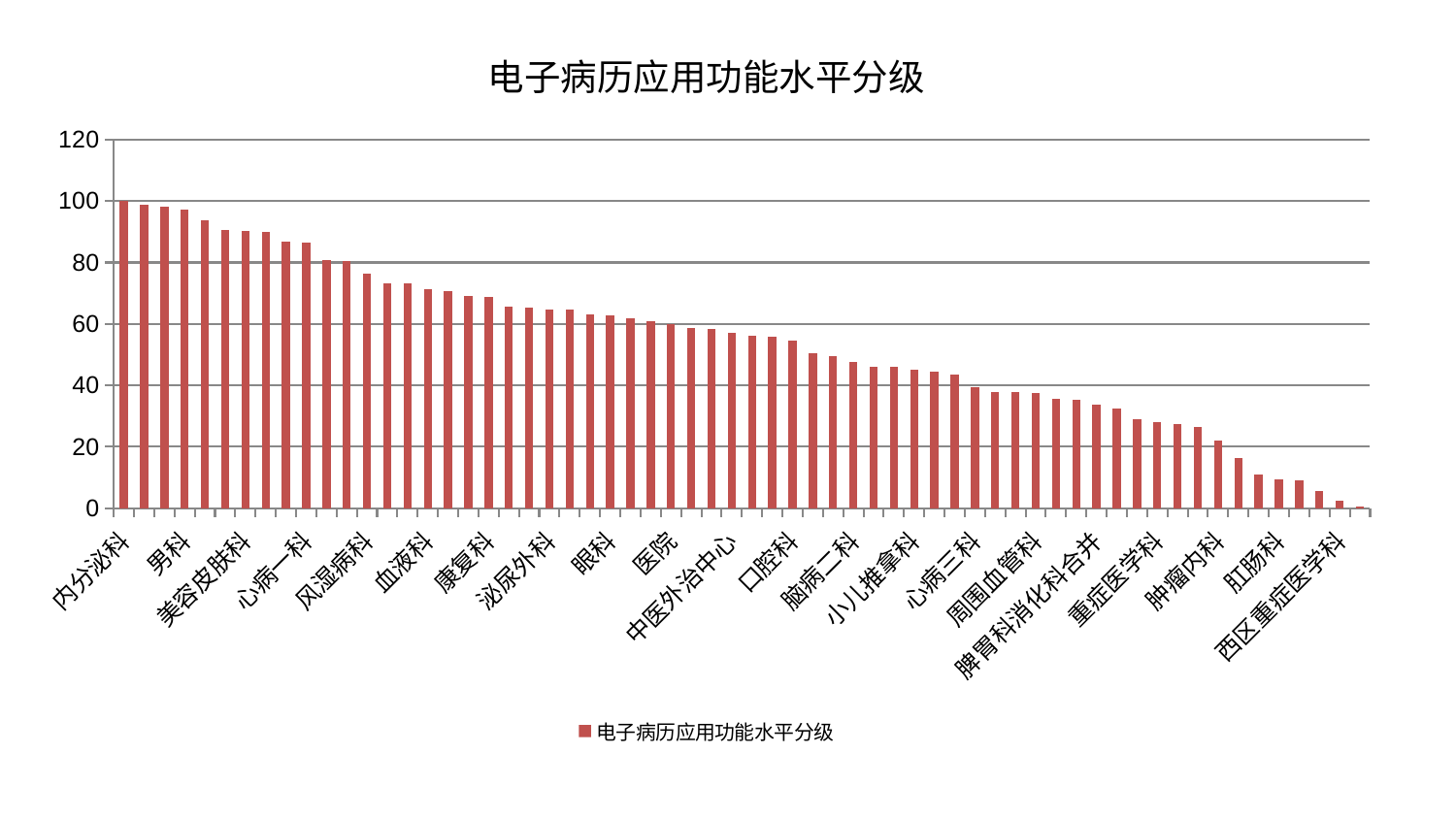

### Chart: 电子病历应用功能水平分级

| Category | 电子病历应用功能水平分级 |
|---|---|
| 内分泌科 | 100.0 |
| 心血管内科 | 98.86612525065455 |
| 脑病一科 | 98.0600082718966 |
| 男科 | 97.18775477159122 |
| 治未病中心 | 93.86773367091608 |
| 胸外科 | 90.70545537842597 |
| 美容皮肤科 | 90.13134258929676 |
| 综合内科 | 90.08528835795528 |
| 脑病三科 | 86.75846433474852 |
| 心病一科 | 86.39210672109353 |
| 儿科 | 80.81683109704541 |
| 妇科 | 80.41859049038693 |
| 风湿病科 | 76.52856488507277 |
| 东区肾病科 | 73.25447297144738 |
| 消化内科 | 73.09021734449274 |
| 血液科 | 71.23339804209611 |
| 肝病科 | 70.78580956410491 |
| 小儿骨科 | 69.09914577533505 |
| 康复科 | 68.75165377957647 |
| 针灸科 | 65.62704861585553 |
| 皮肤科 | 65.4273578771076 |
| 泌尿外科 | 64.58379804168122 |
| 耳鼻喉科 | 64.54894967877574 |
| 呼吸内科 | 62.99012565253253 |
| 眼科 | 62.93126243379473 |
| 运动损伤骨科 | 62.00820374172663 |
| 微创骨科 | 60.91832103728411 |
| 医院 | 59.852499009209644 |
| 妇二科 | 58.82194849165137 |
| 脾胃病科 | 58.34205823222757 |
| 中医外治中心 | 57.09136919432641 |
| 肾脏内科 | 56.31284892387288 |
| 妇科妇二科合并 | 55.974349728211195 |
| 口腔科 | 54.65718574683103 |
| 肝胆外科 | 50.552871029000386 |
| 身心医学科 | 49.40545102610188 |
| 脑病二科 | 47.55571662428692 |
| 东区重症医学科 | 46.10812727679826 |
| 产科 | 45.9499264160689 |
| 小儿推拿科 | 45.10266423245592 |
| 脊柱骨科 | 44.33856646412678 |
| 骨科 | 43.65472292469855 |
| 心病三科 | 39.56958984255452 |
| 肾病科 | 37.80413176791553 |
| 心病四科 | 37.7457513850862 |
| 周围血管科 | 37.58203081873455 |
| 神经内科 | 35.59358164691205 |
| 老年医学科 | 35.27531687919688 |
| 脾胃科消化科合并 | 33.82040881621732 |
| 显微骨科 | 32.61676000117015 |
| 中医经典科 | 28.928571666915655 |
| 重症医学科 | 28.097588934367735 |
| 创伤骨科 | 27.532898050413724 |
| 乳腺甲状腺外科 | 26.425551017696808 |
| 肿瘤内科 | 22.099793953503486 |
| 普通外科 | 16.44326293477573 |
| 关节骨科 | 11.033564777948808 |
| 肛肠科 | 9.264904353587598 |
| 心病二科 | 9.207742282379273 |
| 推拿科 | 5.480876197592765 |
| 西区重症医学科 | 2.370301703819875 |
| 神经外科 | 0.4162816725394362 |
177